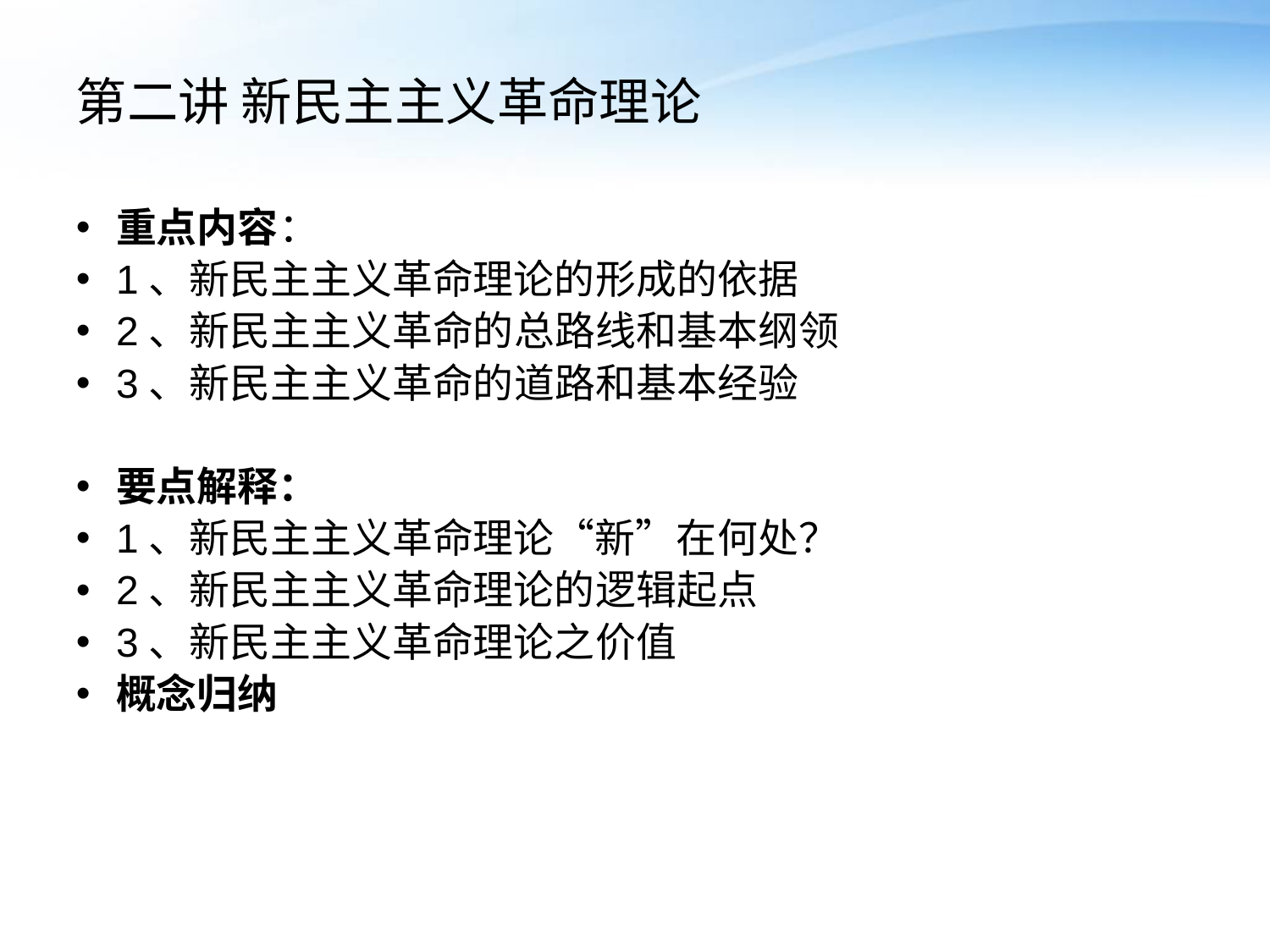

# 第二讲 新民主主义革命理论
重点内容：
1、新民主主义革命理论的形成的依据
2、新民主主义革命的总路线和基本纲领
3、新民主主义革命的道路和基本经验

要点解释：
1、新民主主义革命理论“新”在何处？
2、新民主主义革命理论的逻辑起点
3、新民主主义革命理论之价值
概念归纳